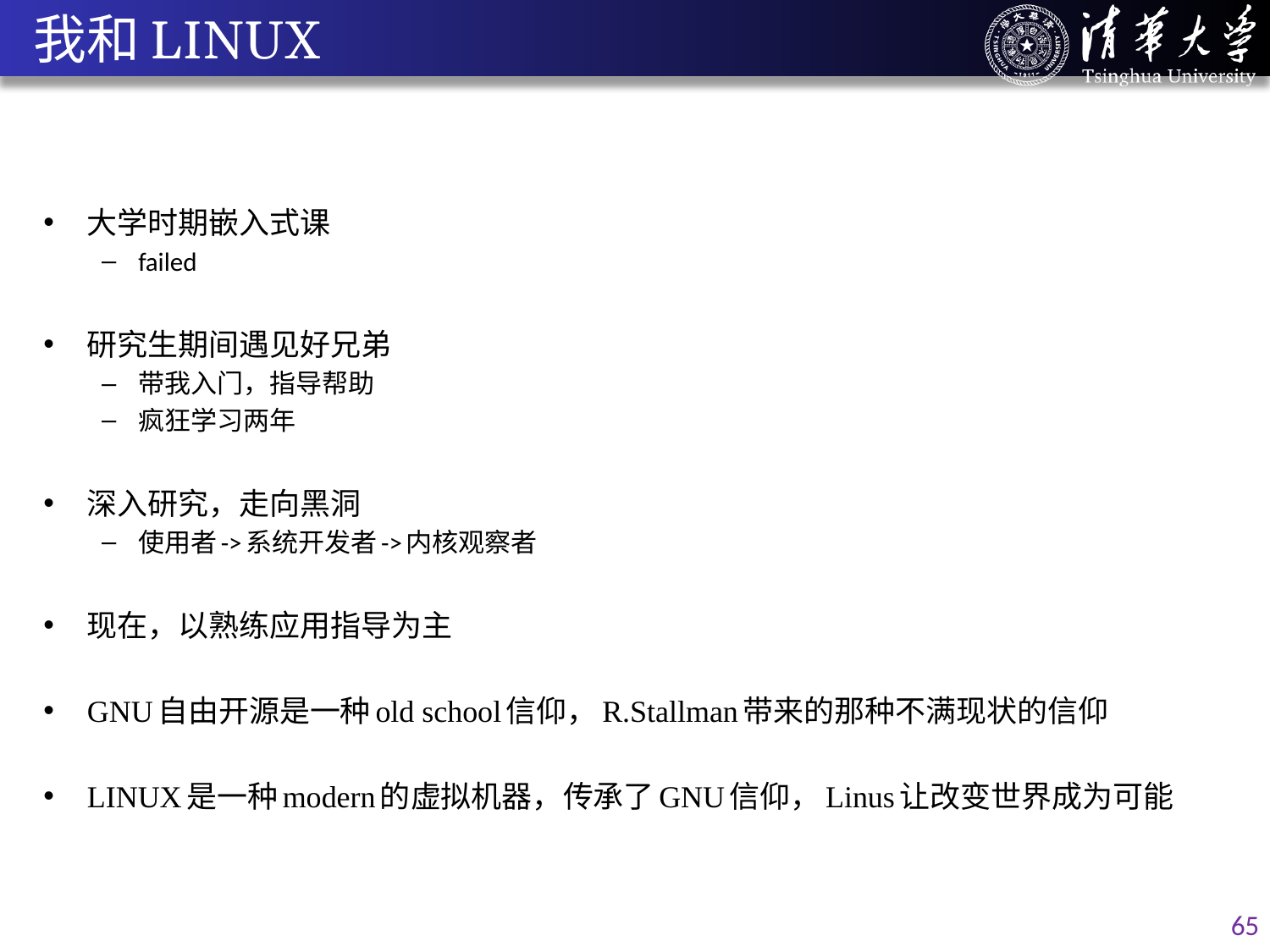

# 我和LINUX

大学时期嵌入式课
failed

研究生期间遇见好兄弟
带我入门，指导帮助
疯狂学习两年

深入研究，走向黑洞
使用者->系统开发者->内核观察者

现在，以熟练应用指导为主

GNU自由开源是一种old school信仰，R.Stallman带来的那种不满现状的信仰

LINUX是一种modern的虚拟机器，传承了GNU信仰，Linus让改变世界成为可能

65